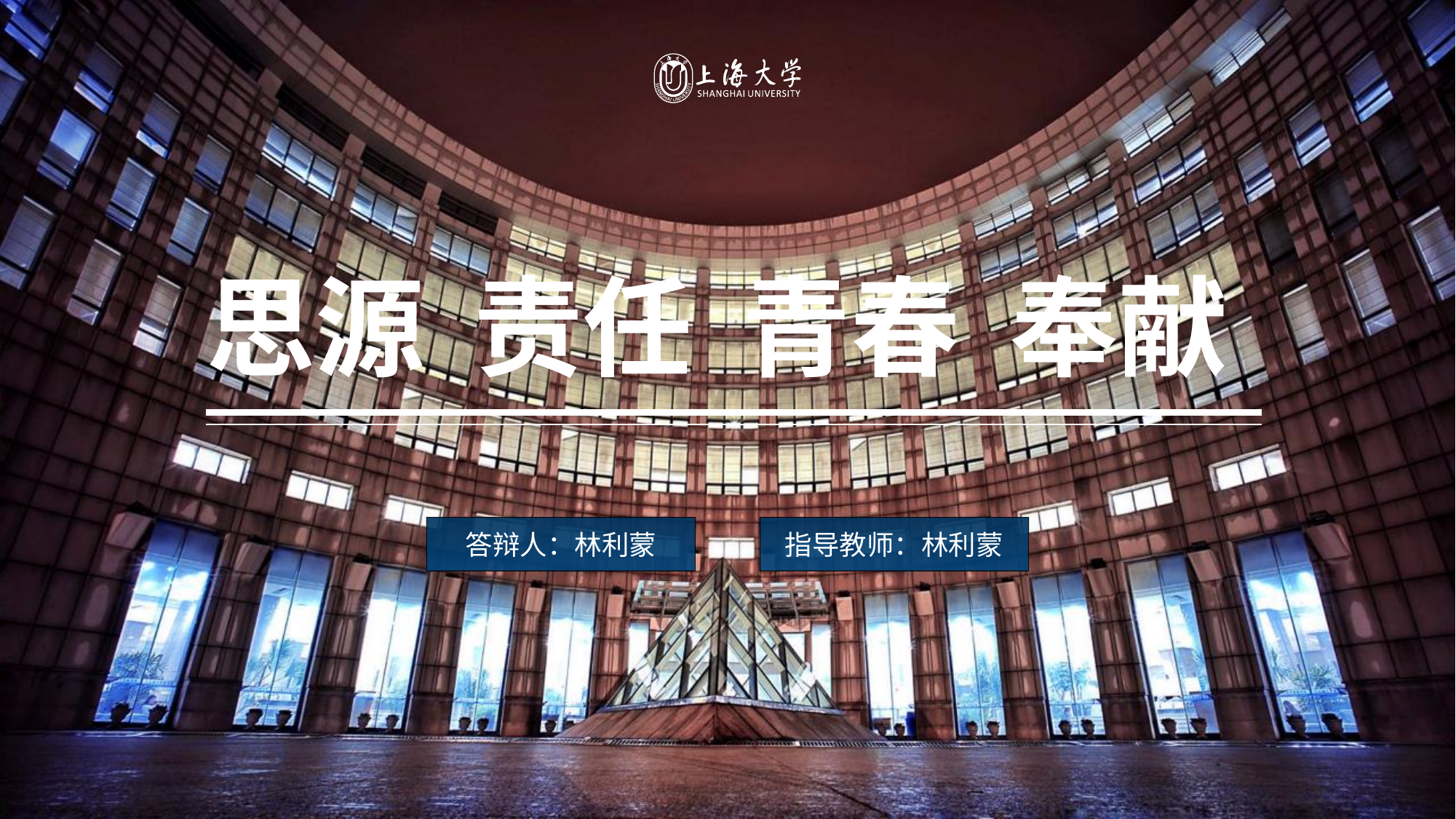

右键单击左侧缩略图→版式→选择【其他封底形式】
# 思源  责任  青春  奉献
答辩人：林利蒙
指导教师：林利蒙